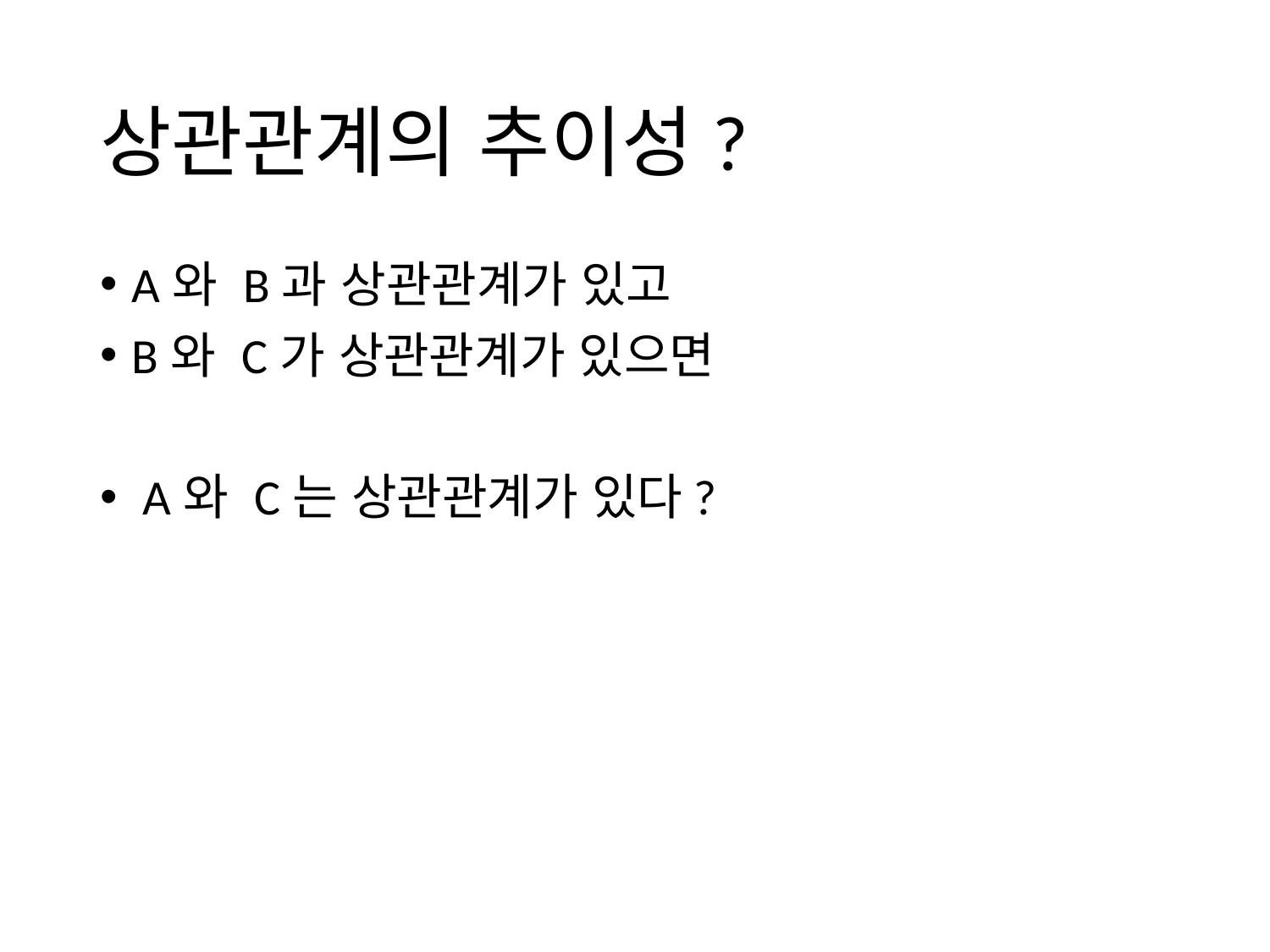

# 상관관계의 추이성?
A와 B과 상관관계가 있고
B와 C가 상관관계가 있으면

 A와 C는 상관관계가 있다?